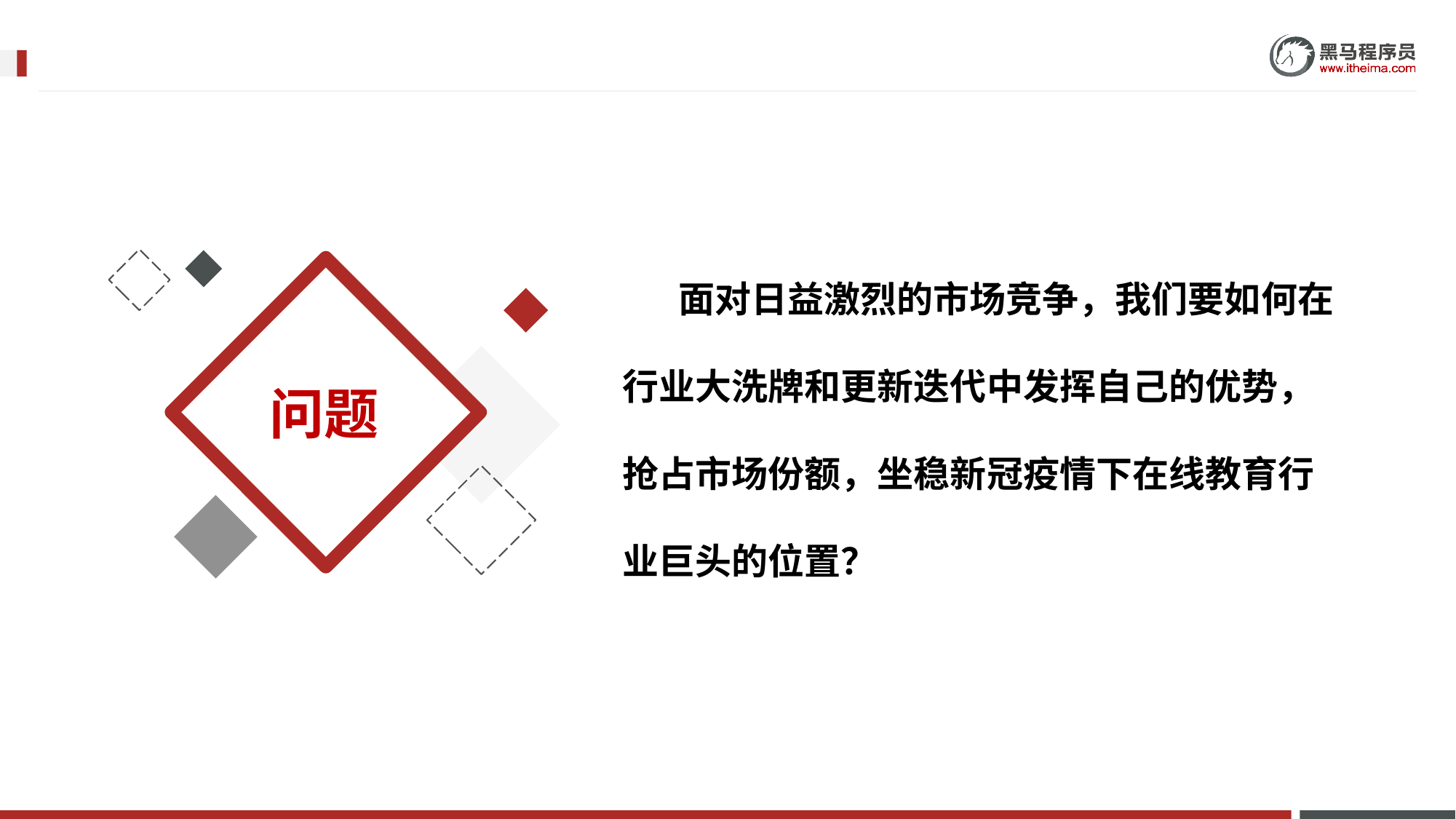

面对日益激烈的市场竞争，我们要如何在行业大洗牌和更新迭代中发挥自己的优势，抢占市场份额，坐稳新冠疫情下在线教育行业巨头的位置？

问题